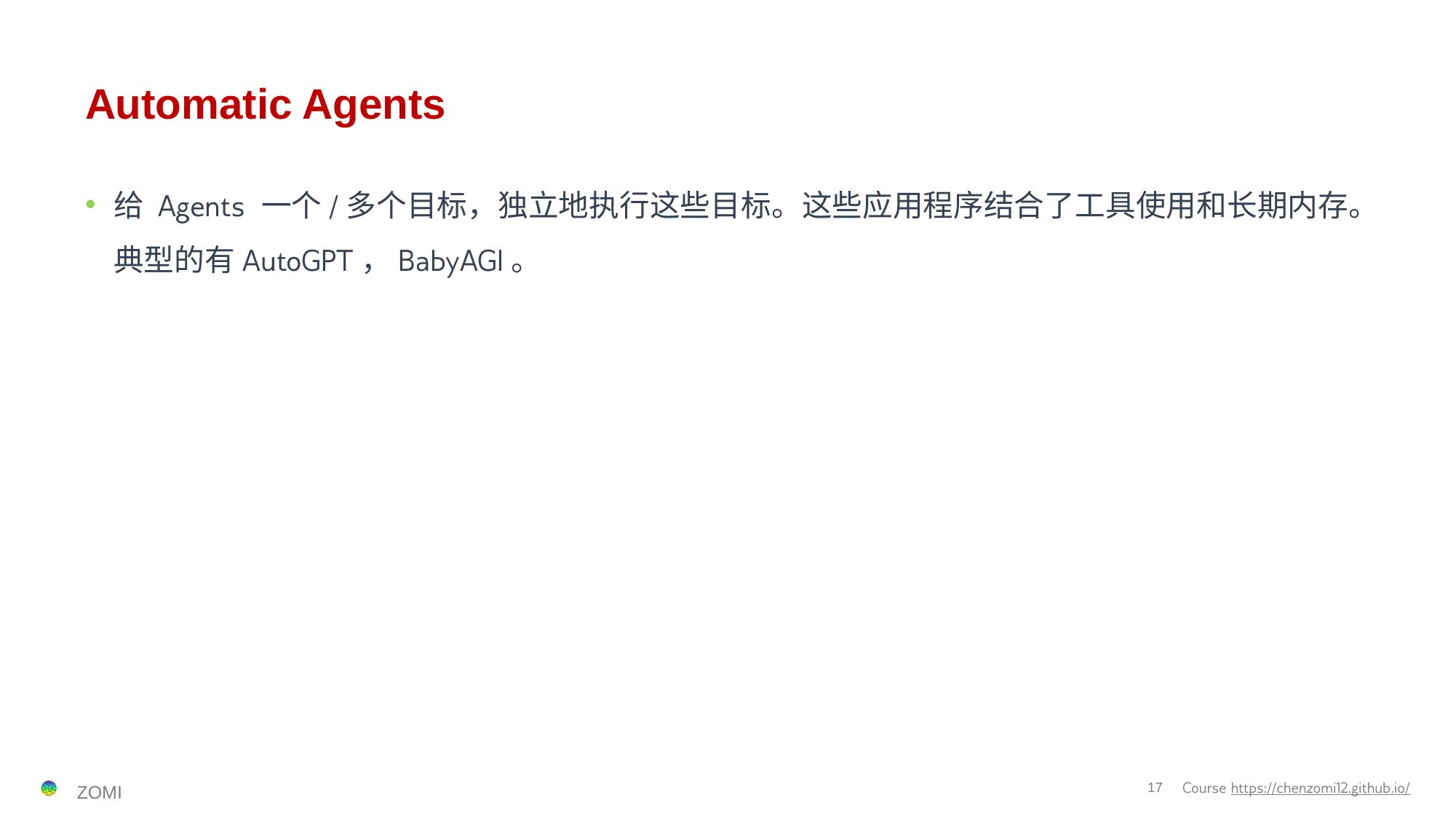

# Automatic Agents
给 Agents 一个/多个目标，独立地执行这些目标。这些应用程序结合了工具使用和长期内存。典型的有AutoGPT，BabyAGI。